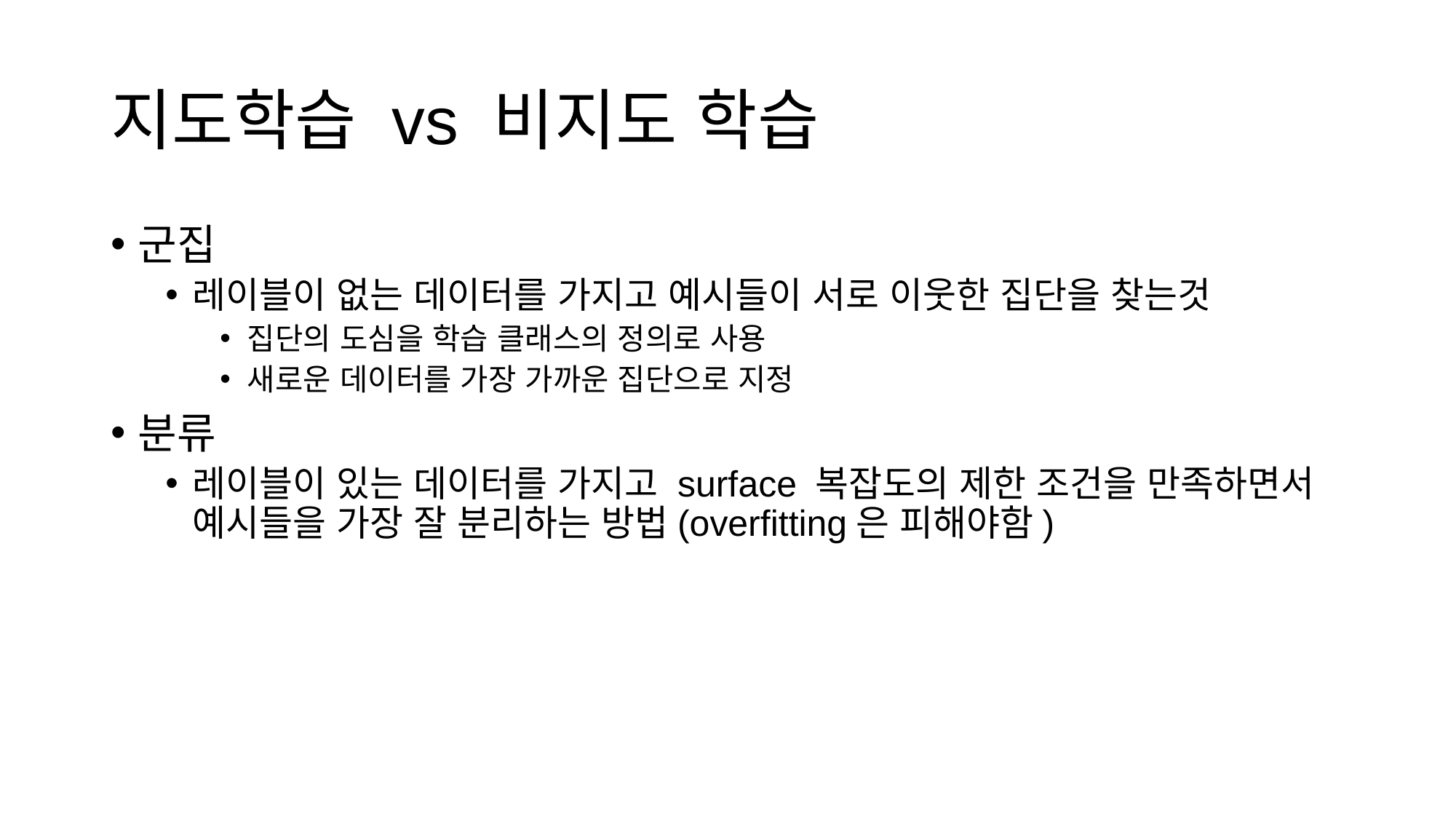

# 지도학습 vs 비지도 학습
군집
레이블이 없는 데이터를 가지고 예시들이 서로 이웃한 집단을 찾는것
집단의 도심을 학습 클래스의 정의로 사용
새로운 데이터를 가장 가까운 집단으로 지정
분류
레이블이 있는 데이터를 가지고 surface 복잡도의 제한 조건을 만족하면서 예시들을 가장 잘 분리하는 방법(overfitting은 피해야함)